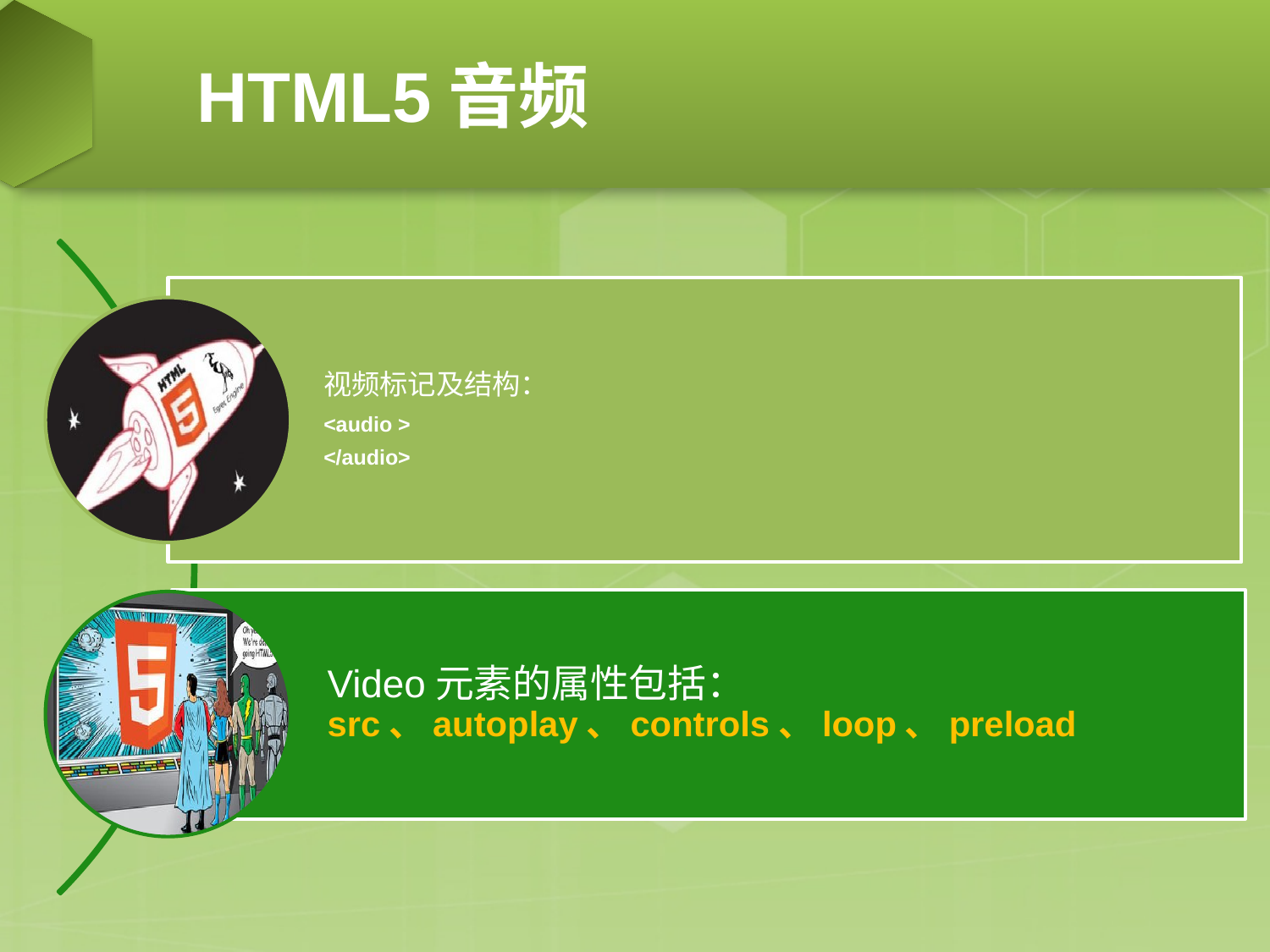

# HTML5音频
视频标记及结构：
<audio >
</audio>
Video元素的属性包括：src、autoplay、controls、loop、preload